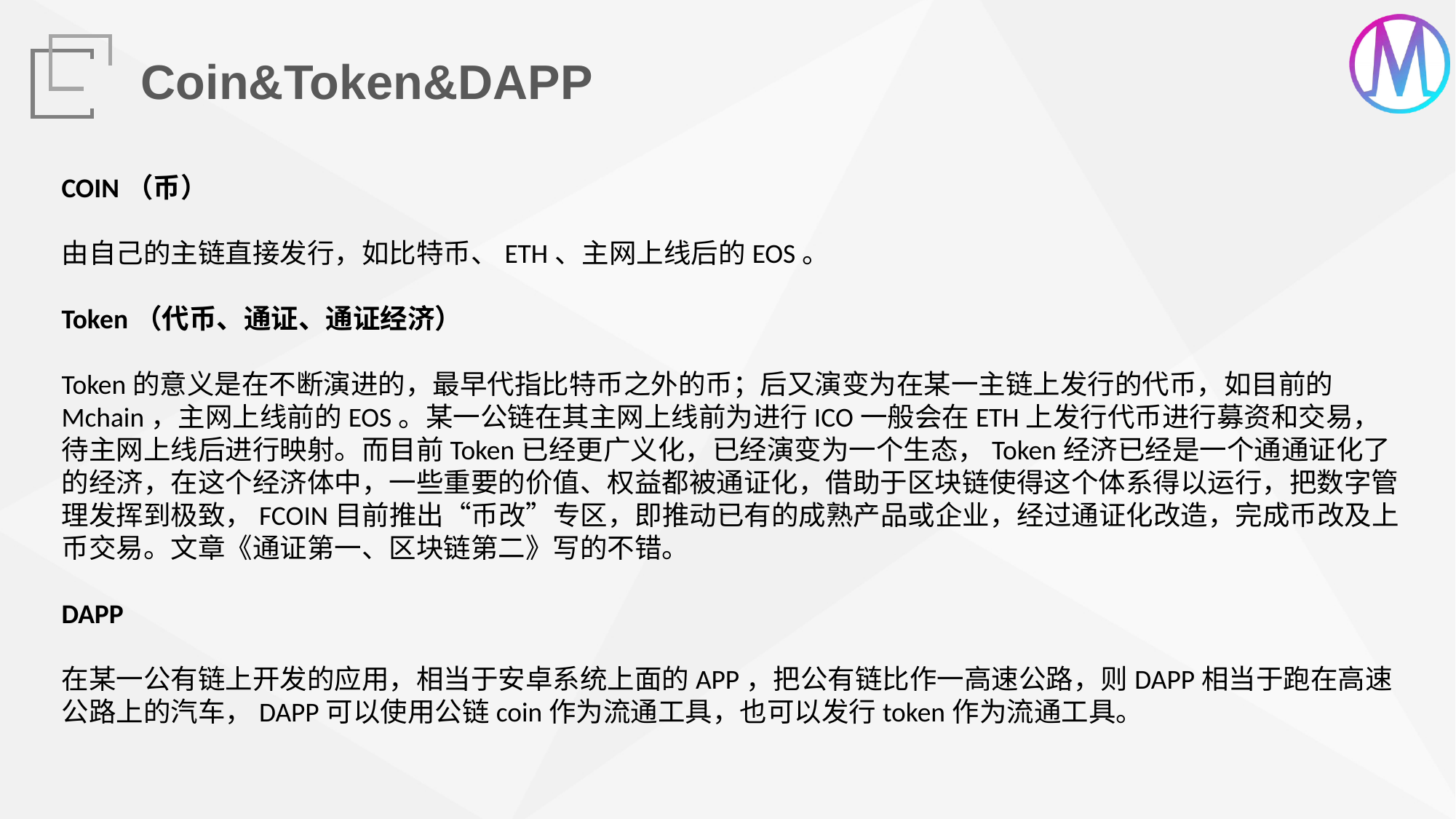

Coin&Token&DAPP

COIN（币）

由自己的主链直接发行，如比特币、ETH、主网上线后的EOS。

Token（代币、通证、通证经济）

Token的意义是在不断演进的，最早代指比特币之外的币；后又演变为在某一主链上发行的代币，如目前的Mchain，主网上线前的EOS。某一公链在其主网上线前为进行ICO一般会在ETH上发行代币进行募资和交易，待主网上线后进行映射。而目前Token已经更广义化，已经演变为一个生态，Token经济已经是一个通通证化了的经济，在这个经济体中，一些重要的价值、权益都被通证化，借助于区块链使得这个体系得以运行，把数字管理发挥到极致，FCOIN目前推出“币改”专区，即推动已有的成熟产品或企业，经过通证化改造，完成币改及上币交易。文章《通证第一、区块链第二》写的不错。

DAPP

在某一公有链上开发的应用，相当于安卓系统上面的APP，把公有链比作一高速公路，则DAPP相当于跑在高速公路上的汽车，DAPP可以使用公链coin作为流通工具，也可以发行token作为流通工具。